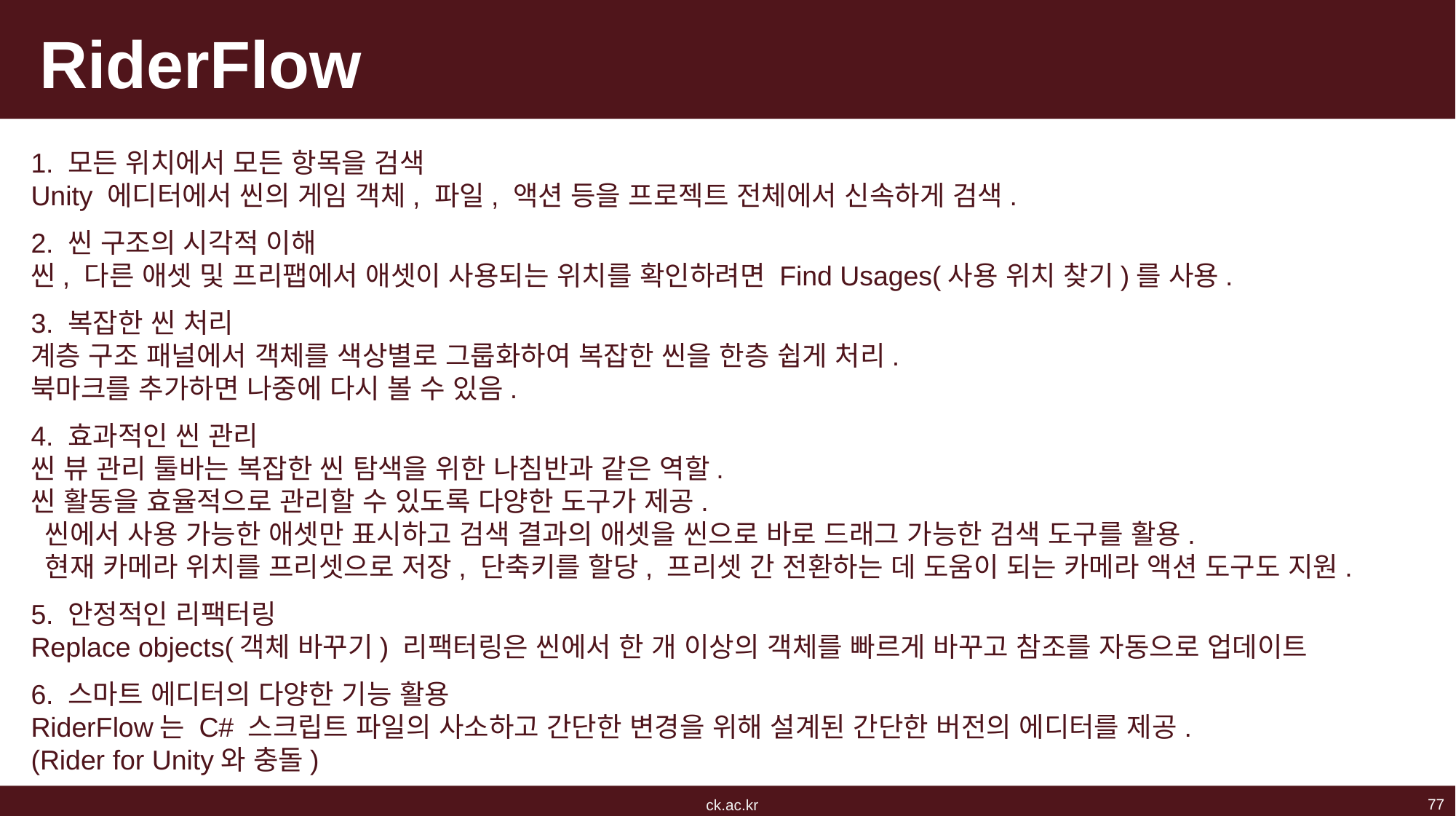

# RiderFlow
1. 모든 위치에서 모든 항목을 검색
Unity 에디터에서 씬의 게임 객체, 파일, 액션 등을 프로젝트 전체에서 신속하게 검색.

2. 씬 구조의 시각적 이해
씬, 다른 애셋 및 프리팹에서 애셋이 사용되는 위치를 확인하려면 Find Usages(사용 위치 찾기)를 사용.

3. 복잡한 씬 처리
계층 구조 패널에서 객체를 색상별로 그룹화하여 복잡한 씬을 한층 쉽게 처리.
북마크를 추가하면 나중에 다시 볼 수 있음.

4. 효과적인 씬 관리
씬 뷰 관리 툴바는 복잡한 씬 탐색을 위한 나침반과 같은 역할.
씬 활동을 효율적으로 관리할 수 있도록 다양한 도구가 제공.
 씬에서 사용 가능한 애셋만 표시하고 검색 결과의 애셋을 씬으로 바로 드래그 가능한 검색 도구를 활용.
 현재 카메라 위치를 프리셋으로 저장, 단축키를 할당, 프리셋 간 전환하는 데 도움이 되는 카메라 액션 도구도 지원.

5. 안정적인 리팩터링
Replace objects(객체 바꾸기) 리팩터링은 씬에서 한 개 이상의 객체를 빠르게 바꾸고 참조를 자동으로 업데이트

6. 스마트 에디터의 다양한 기능 활용
RiderFlow는 C# 스크립트 파일의 사소하고 간단한 변경을 위해 설계된 간단한 버전의 에디터를 제공.
(Rider for Unity와 충돌)

77
ck.ac.kr